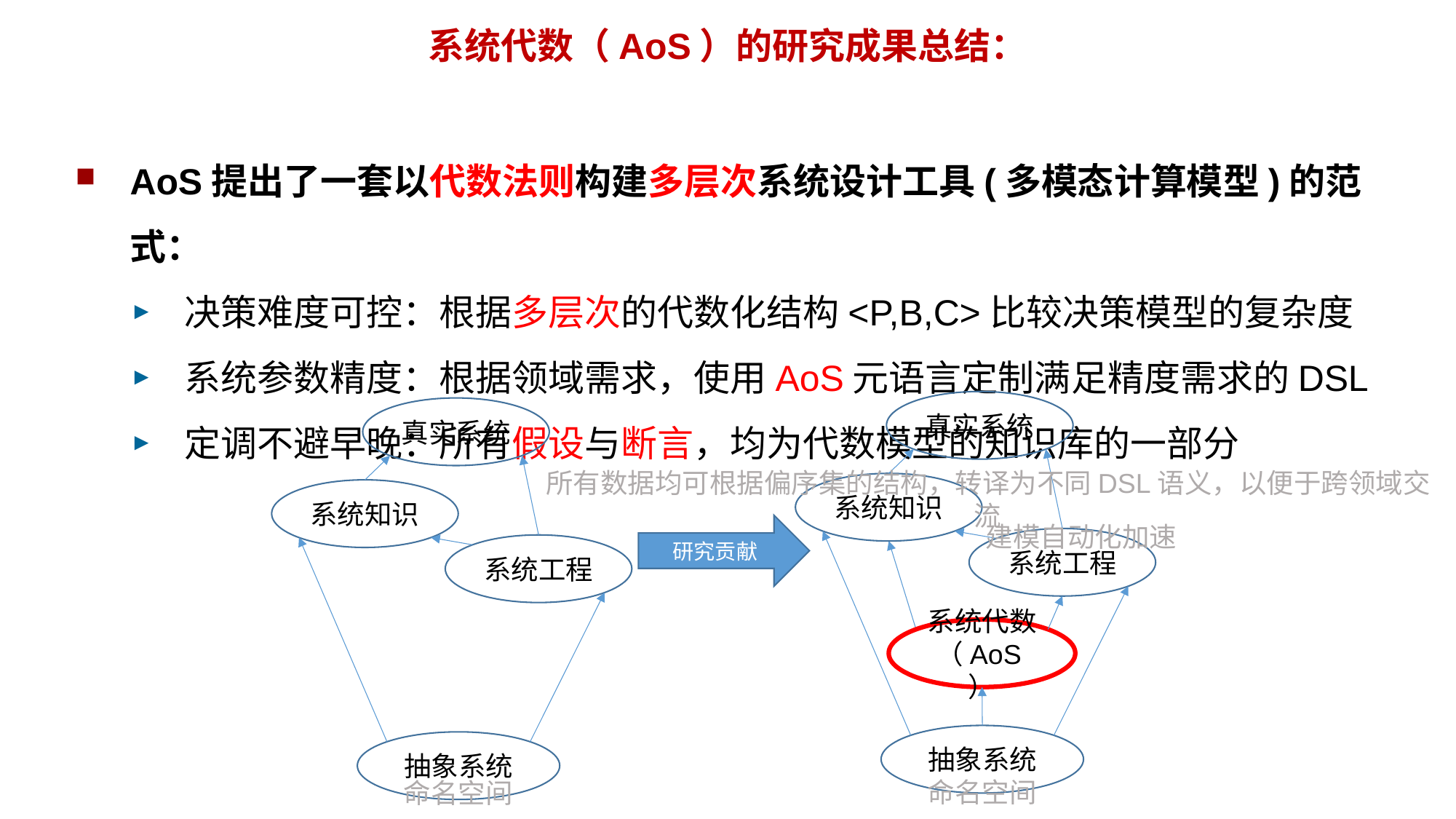

# 系统代数（AoS）的研究成果总结：
AoS提出了一套以代数法则构建多层次系统设计工具(多模态计算模型)的范式：
决策难度可控：根据多层次的代数化结构<P,B,C>比较决策模型的复杂度
系统参数精度：根据领域需求，使用AoS元语言定制满足精度需求的DSL
定调不避早晚：所有假设与断言，均为代数模型的知识库的一部分
真实系统
真实系统
所有数据均可根据偏序集的结构，转译为不同DSL语义，以便于跨领域交流
系统知识
系统知识
建模自动化加速
研究贡献
系统工程
系统工程
系统代数（AoS）
抽象系统
抽象系统
命名空间
命名空间